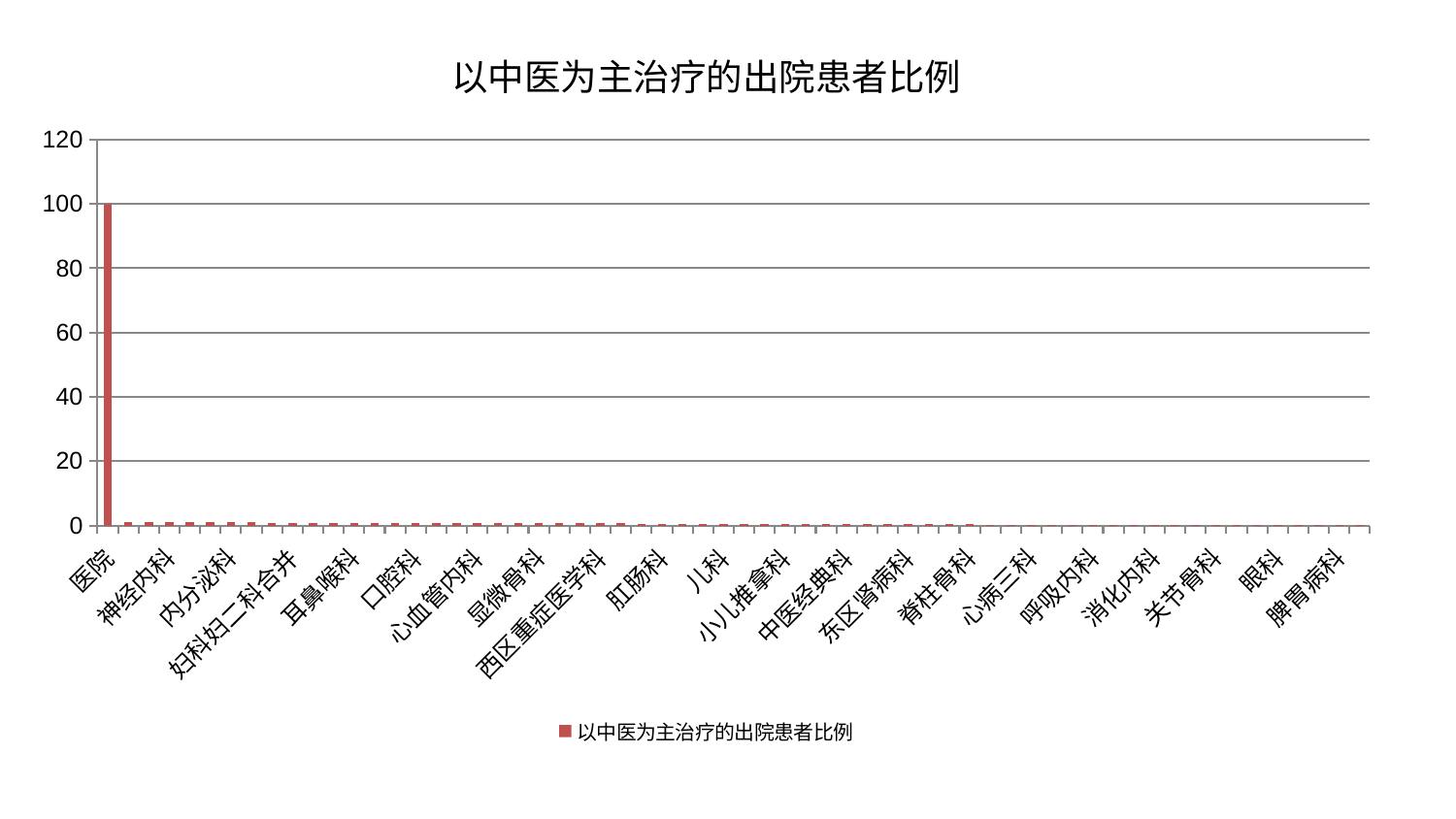

### Chart: 以中医为主治疗的出院患者比例

| Category | 以中医为主治疗的出院患者比例 |
|---|---|
| 医院 | 100.0 |
| 胸外科 | 1.0440559427658533 |
| 乳腺甲状腺外科 | 1.039045077073085 |
| 神经内科 | 1.0306467789117637 |
| 泌尿外科 | 1.0094200004143579 |
| 妇科 | 1.0075112732388156 |
| 内分泌科 | 0.9774709019386859 |
| 脾胃科消化科合并 | 0.9508793020385755 |
| 重症医学科 | 0.9062810304514525 |
| 妇科妇二科合并 | 0.8799602642848412 |
| 妇二科 | 0.8364773847701888 |
| 身心医学科 | 0.82844166845114 |
| 耳鼻喉科 | 0.8221273763249544 |
| 东区重症医学科 | 0.8219872341407775 |
| 产科 | 0.7506506842475177 |
| 口腔科 | 0.7245811959127376 |
| 老年医学科 | 0.7238587333446149 |
| 心病二科 | 0.7151020812170649 |
| 心血管内科 | 0.6760646311817419 |
| 皮肤科 | 0.6709357616660541 |
| 风湿病科 | 0.6601690056609932 |
| 显微骨科 | 0.6586646965029389 |
| 治未病中心 | 0.6521314946859151 |
| 运动损伤骨科 | 0.634038314217137 |
| 西区重症医学科 | 0.6304993741330329 |
| 综合内科 | 0.6287548403007833 |
| 肾脏内科 | 0.6052238706424967 |
| 肛肠科 | 0.6047845682315793 |
| 心病一科 | 0.5770221068297908 |
| 肝胆外科 | 0.5761752842152303 |
| 儿科 | 0.5675263854726539 |
| 心病四科 | 0.5199619160382342 |
| 脑病三科 | 0.4972440793066123 |
| 小儿推拿科 | 0.47983323010526824 |
| 美容皮肤科 | 0.4712082969422921 |
| 康复科 | 0.45573231029736444 |
| 中医经典科 | 0.4013002957759009 |
| 微创骨科 | 0.4006141094098782 |
| 创伤骨科 | 0.38587326888832035 |
| 东区肾病科 | 0.3724396967707392 |
| 骨科 | 0.3512893340490559 |
| 脑病二科 | 0.34645159680909865 |
| 脊柱骨科 | 0.3408385262201626 |
| 肝病科 | 0.29999326491687694 |
| 针灸科 | 0.2927476010833329 |
| 心病三科 | 0.29130903433966165 |
| 周围血管科 | 0.27493566625400206 |
| 肾病科 | 0.25420433798732617 |
| 呼吸内科 | 0.2540207088274222 |
| 肿瘤内科 | 0.24954022105460408 |
| 脑病一科 | 0.23274027449471088 |
| 消化内科 | 0.19816308570668045 |
| 血液科 | 0.16122373178249952 |
| 小儿骨科 | 0.13026357665034957 |
| 关节骨科 | 0.11817439001457902 |
| 推拿科 | 0.10876560953363247 |
| 神经外科 | 0.09741240438801303 |
| 眼科 | 0.09618757756793639 |
| 普通外科 | 0.07908185919299429 |
| 男科 | 0.06525196922447697 |
| 脾胃病科 | 0.05029339587823345 |
| 中医外治中心 | 0.018155527254480486 |
305